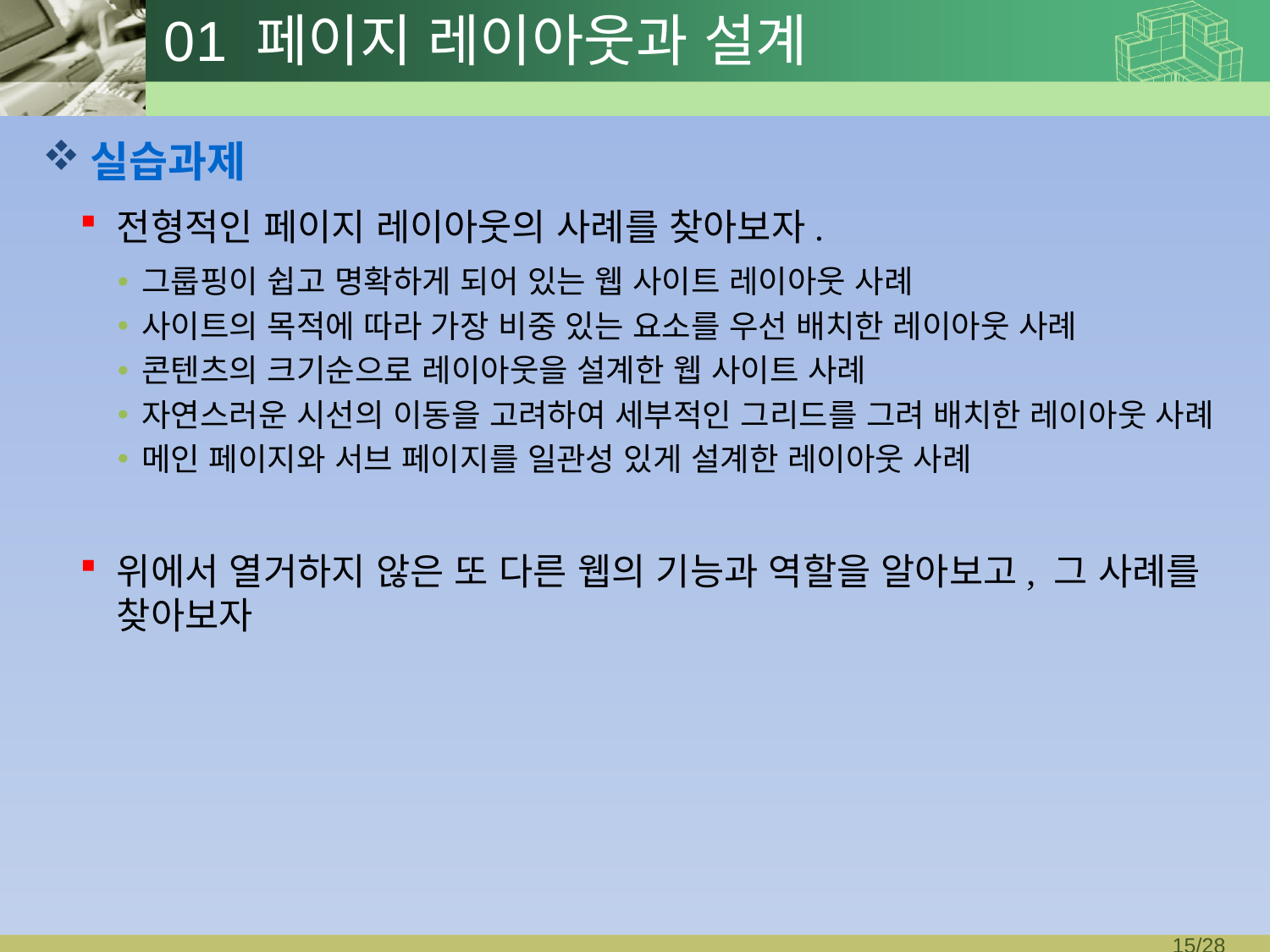

# 01 페이지 레이아웃과 설계
실습과제
전형적인 페이지 레이아웃의 사례를 찾아보자.
그룹핑이 쉽고 명확하게 되어 있는 웹 사이트 레이아웃 사례
사이트의 목적에 따라 가장 비중 있는 요소를 우선 배치한 레이아웃 사례
콘텐츠의 크기순으로 레이아웃을 설계한 웹 사이트 사례
자연스러운 시선의 이동을 고려하여 세부적인 그리드를 그려 배치한 레이아웃 사례
메인 페이지와 서브 페이지를 일관성 있게 설계한 레이아웃 사례

위에서 열거하지 않은 또 다른 웹의 기능과 역할을 알아보고, 그 사례를 찾아보자